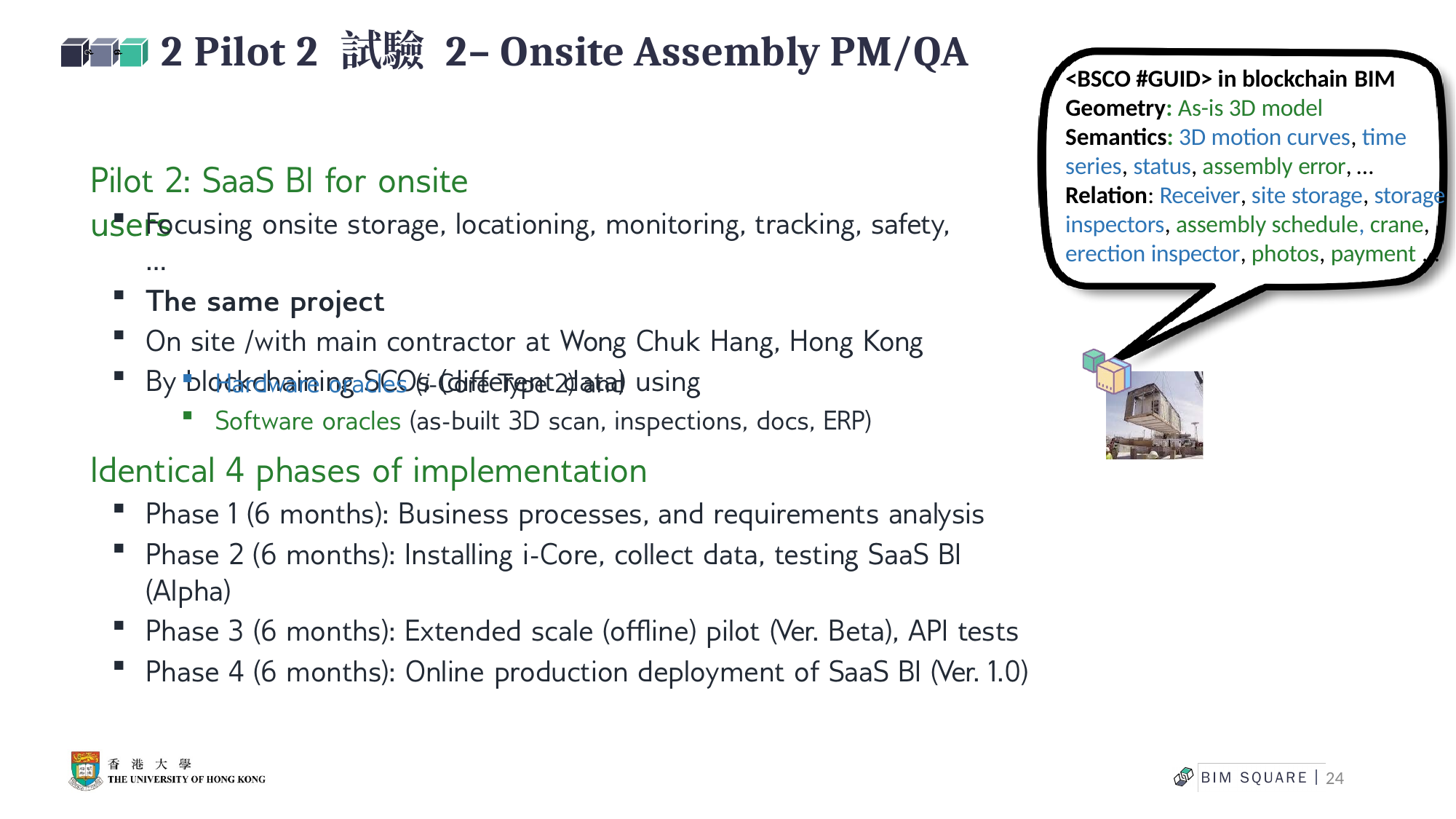

# 2 Pilot 2 試驗 2– Onsite Assembly PM/QA

<BSCO #GUID> in blockchain BIM
Geometry: As-is 3D model
Semantics: 3D motion curves, time  series, status, assembly error, …  Relation: Receiver, site storage, storage  inspectors, assembly schedule, crane,  erection inspector, photos, payment …
Pilot 2: SaaS BI for onsite users
Focusing onsite storage, locationing, monitoring, tracking, safety,…
The same project
On site /with main contractor at Wong Chuk Hang, Hong Kong
By blockchaining SCOs (different data) using

Hardware oracles (i-Core Type 2) and
Software oracles (as-built 3D scan, inspections, docs, ERP)
Identical 4 phases of implementation
Phase 1 (6 months): Business processes, and requirements analysis
Phase 2 (6 months): Installing i-Core, collect data, testing SaaS BI (Alpha)
Phase 3 (6 months): Extended scale (offline) pilot (Ver. Beta), API tests
Phase 4 (6 months): Online production deployment of SaaS BI (Ver. 1.0)